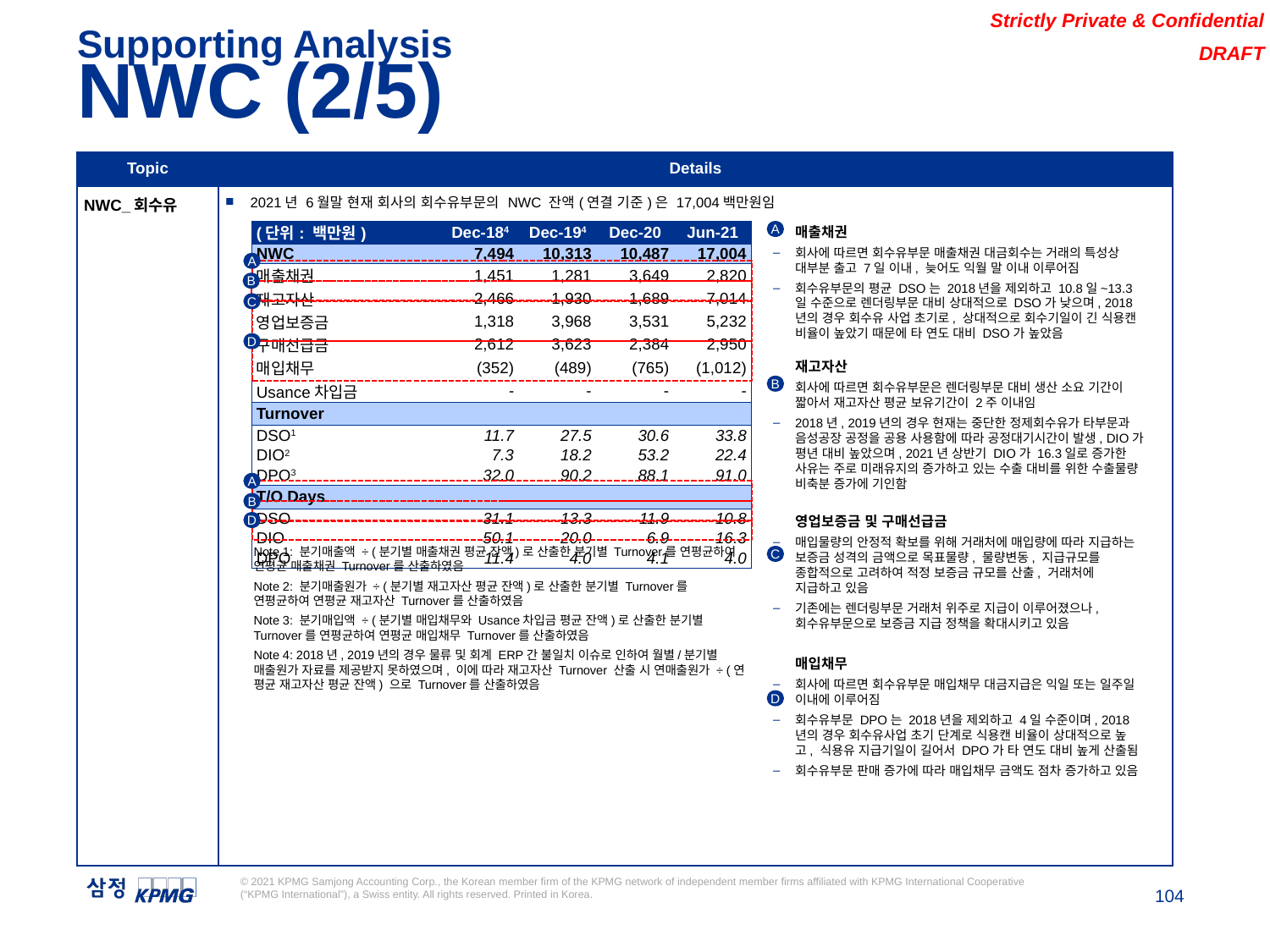

Supporting Analysis
NWC (2/5)
| Topic | Details |
| --- | --- |
| NWC\_회수유 | 2021년 6월말 현재 회사의 회수유부문의 NWC 잔액(연결 기준)은 17,004백만원임 |
매출채권
회사에 따르면 회수유부문 매출채권 대금회수는 거래의 특성상 대부분 출고 7일 이내, 늦어도 익월 말 이내 이루어짐
회수유부문의 평균 DSO는 2018년을 제외하고 10.8일~13.3일 수준으로 렌더링부문 대비 상대적으로 DSO가 낮으며, 2018년의 경우 회수유 사업 초기로, 상대적으로 회수기일이 긴 식용캔 비율이 높았기 때문에 타 연도 대비 DSO가 높았음

재고자산
회사에 따르면 회수유부문은 렌더링부문 대비 생산 소요 기간이 짧아서 재고자산 평균 보유기간이 2주 이내임
2018년, 2019년의 경우 현재는 중단한 정제회수유가 타부문과 음성공장 공정을 공용 사용함에 따라 공정대기시간이 발생, DIO가 평년 대비 높았으며, 2021년 상반기 DIO가 16.3일로 증가한 사유는 주로 미래유지의 증가하고 있는 수출 대비를 위한 수출물량 비축분 증가에 기인함

영업보증금 및 구매선급금
매입물량의 안정적 확보를 위해 거래처에 매입량에 따라 지급하는 보증금 성격의 금액으로 목표물량, 물량변동, 지급규모를 종합적으로 고려하여 적정 보증금 규모를 산출, 거래처에 지급하고 있음
기존에는 렌더링부문 거래처 위주로 지급이 이루어졌으나, 회수유부문으로 보증금 지급 정책을 확대시키고 있음

매입채무
회사에 따르면 회수유부문 매입채무 대금지급은 익일 또는 일주일 이내에 이루어짐
회수유부문 DPO는 2018년을 제외하고 4일 수준이며, 2018년의 경우 회수유사업 초기 단계로 식용캔 비율이 상대적으로 높고, 식용유 지급기일이 길어서 DPO가 타 연도 대비 높게 산출됨
회수유부문 판매 증가에 따라 매입채무 금액도 점차 증가하고 있음
| (단위: 백만원) | Dec-184 | Dec-194 | Dec-20 | Jun-21 |
| --- | --- | --- | --- | --- |
| NWC | 7,494 | 10,313 | 10,487 | 17,004 |
| 매출채권 | 1,451 | 1,281 | 3,649 | 2,820 |
| 재고자산 | 2,466 | 1,930 | 1,689 | 7,014 |
| 영업보증금 | 1,318 | 3,968 | 3,531 | 5,232 |
| 구매선급금 | 2,612 | 3,623 | 2,384 | 2,950 |
| 매입채무 | (352) | (489) | (765) | (1,012) |
| Usance차입금 | - | - | - | - |
| Turnover |  |  |  |  |
| DSO1 | 11.7 | 27.5 | 30.6 | 33.8 |
| DIO2 | 7.3 | 18.2 | 53.2 | 22.4 |
| DPO3 | 32.0 | 90.2 | 88.1 | 91.0 |
| T/O Days |  |  |  |  |
| DSO | 31.1 | 13.3 | 11.9 | 10.8 |
| DIO | 50.1 | 20.0 | 6.9 | 16.3 |
| DPO | 11.4 | 4.0 | 4.1 | 4.0 |
A
A

B

C

D

B
A

B

D

Note 1: 분기매출액 ÷ (분기별 매출채권 평균 잔액)로 산출한 분기별 Turnover를 연평균하여 연평균 매출채권 Turnover를 산출하였음
Note 2: 분기매출원가 ÷ (분기별 재고자산 평균 잔액)로 산출한 분기별 Turnover를 연평균하여 연평균 재고자산 Turnover를 산출하였음
Note 3: 분기매입액 ÷ (분기별 매입채무와 Usance차입금 평균 잔액)로 산출한 분기별 Turnover를 연평균하여 연평균 매입채무 Turnover를 산출하였음
Note 4: 2018년, 2019년의 경우 물류 및 회계 ERP간 불일치 이슈로 인하여 월별/분기별 매출원가 자료를 제공받지 못하였으며, 이에 따라 재고자산 Turnover 산출 시 연매출원가 ÷ (연 평균 재고자산 평균 잔액) 으로 Turnover를 산출하였음
C
D